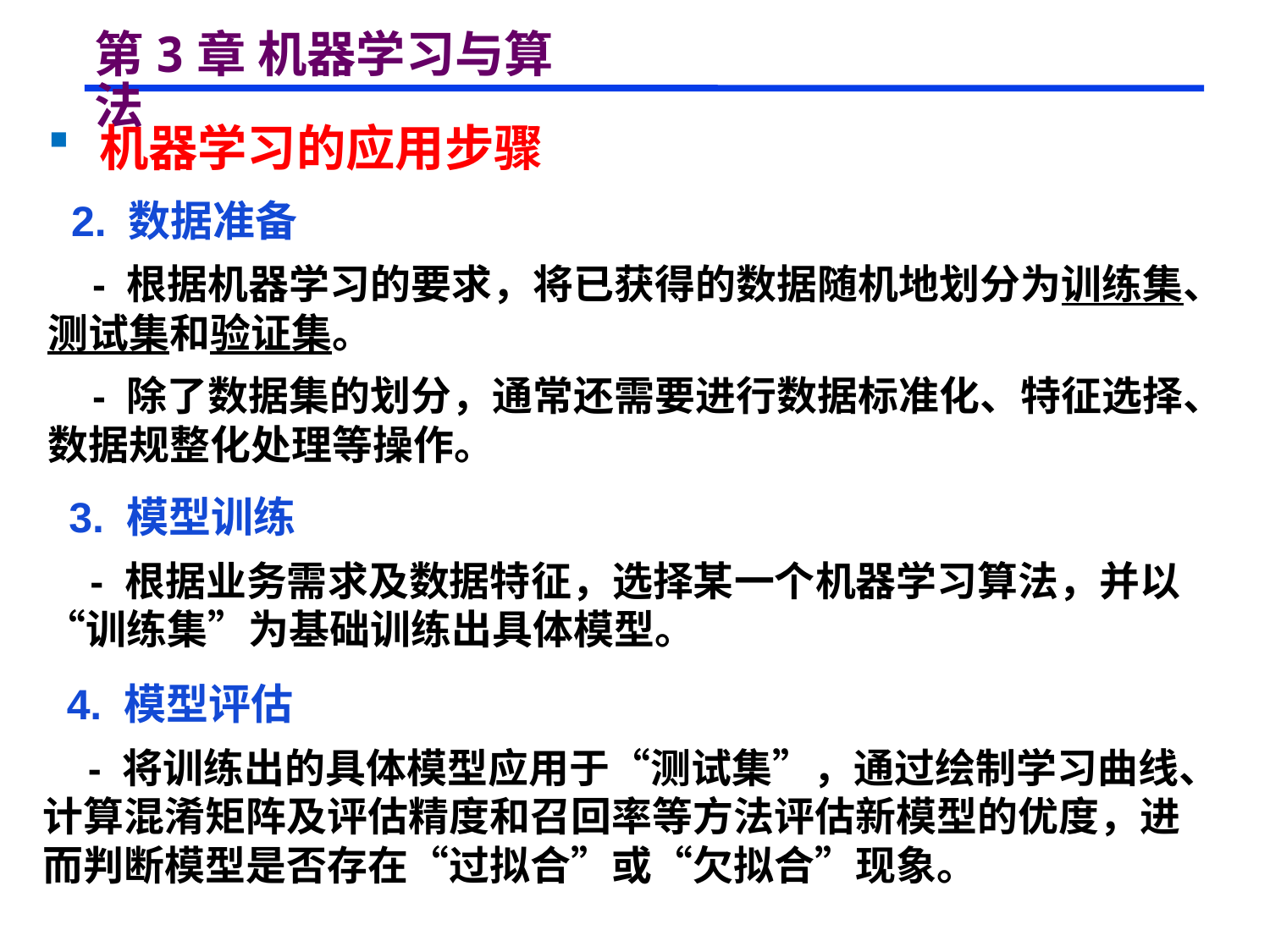

# 第3章 机器学习与算法
 机器学习的应用步骤
  2. 数据准备
    - 根据机器学习的要求，将已获得的数据随机地划分为训练集、测试集和验证集。
    - 除了数据集的划分，通常还需要进行数据标准化、特征选择、数据规整化处理等操作。
  3. 模型训练
    - 根据业务需求及数据特征，选择某一个机器学习算法，并以“训练集”为基础训练出具体模型。
  4. 模型评估
    - 将训练出的具体模型应用于“测试集”，通过绘制学习曲线、计算混淆矩阵及评估精度和召回率等方法评估新模型的优度，进而判断模型是否存在“过拟合”或“欠拟合”现象。